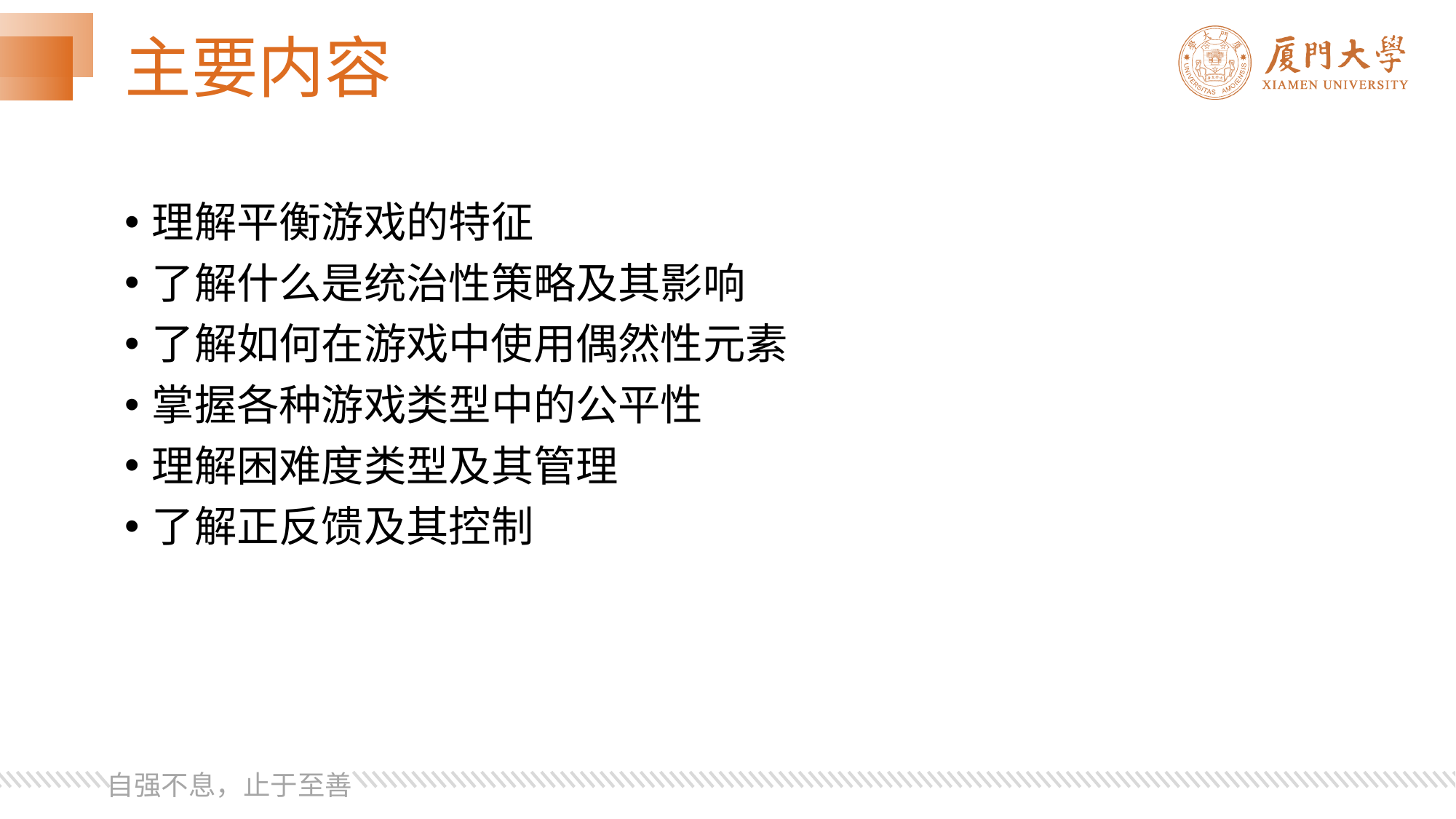

# 主要内容
理解平衡游戏的特征
了解什么是统治性策略及其影响
了解如何在游戏中使用偶然性元素
掌握各种游戏类型中的公平性
理解困难度类型及其管理
了解正反馈及其控制